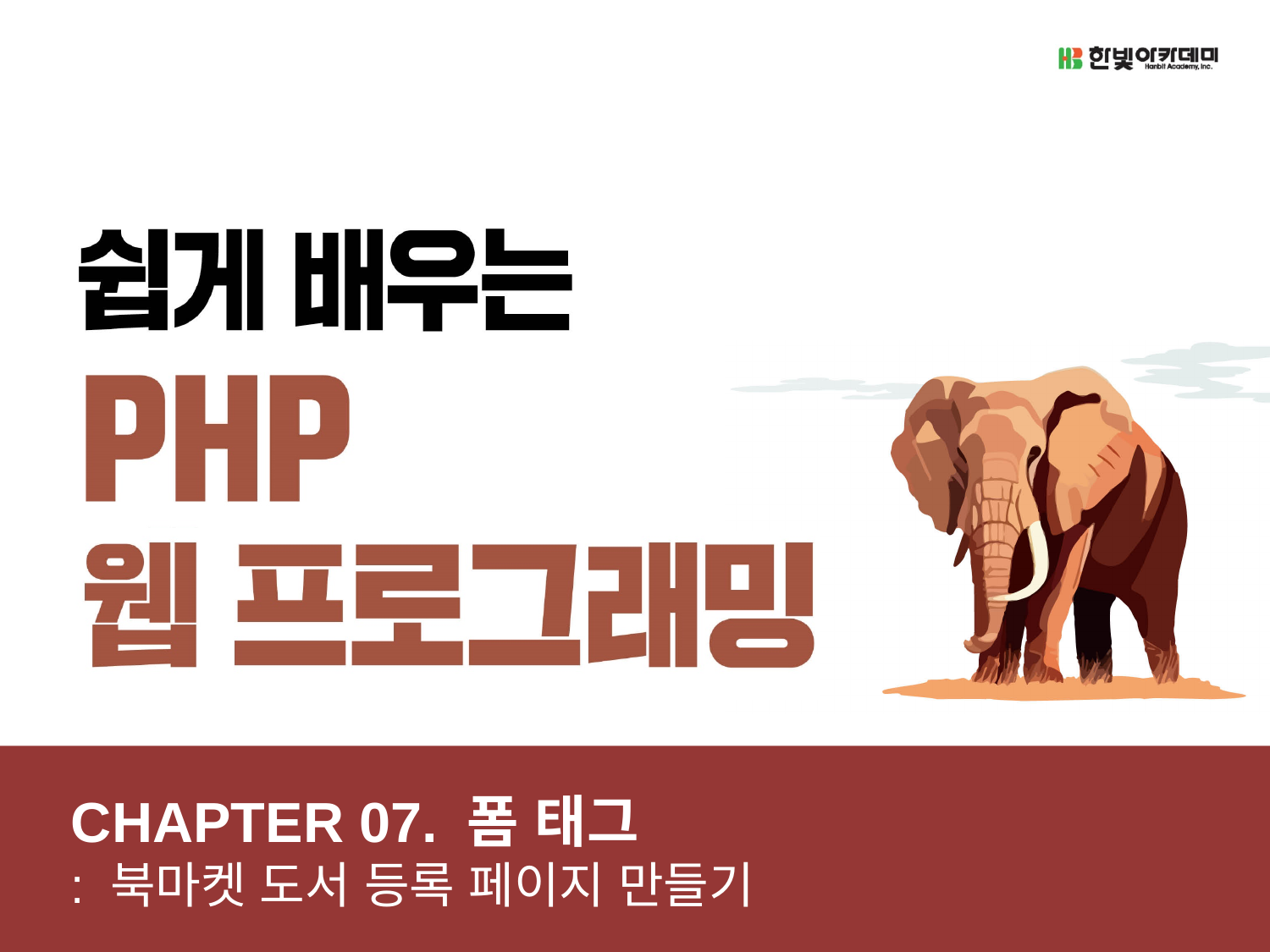

CHAPTER 07. 폼 태그
: 북마켓 도서 등록 페이지 만들기